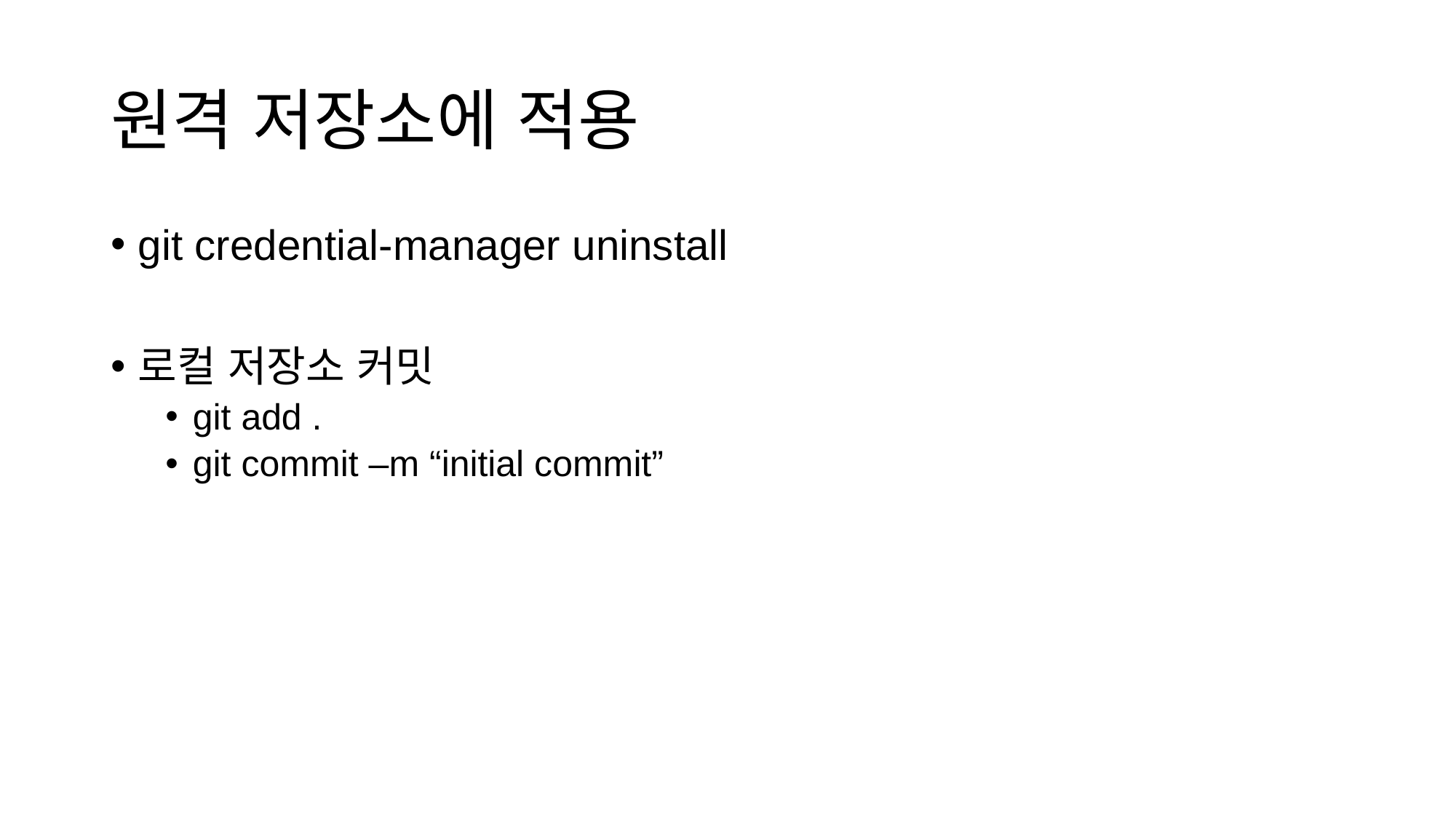

# 원격 저장소에 적용
git credential-manager uninstall

로컬 저장소 커밋
git add .
git commit –m “initial commit”